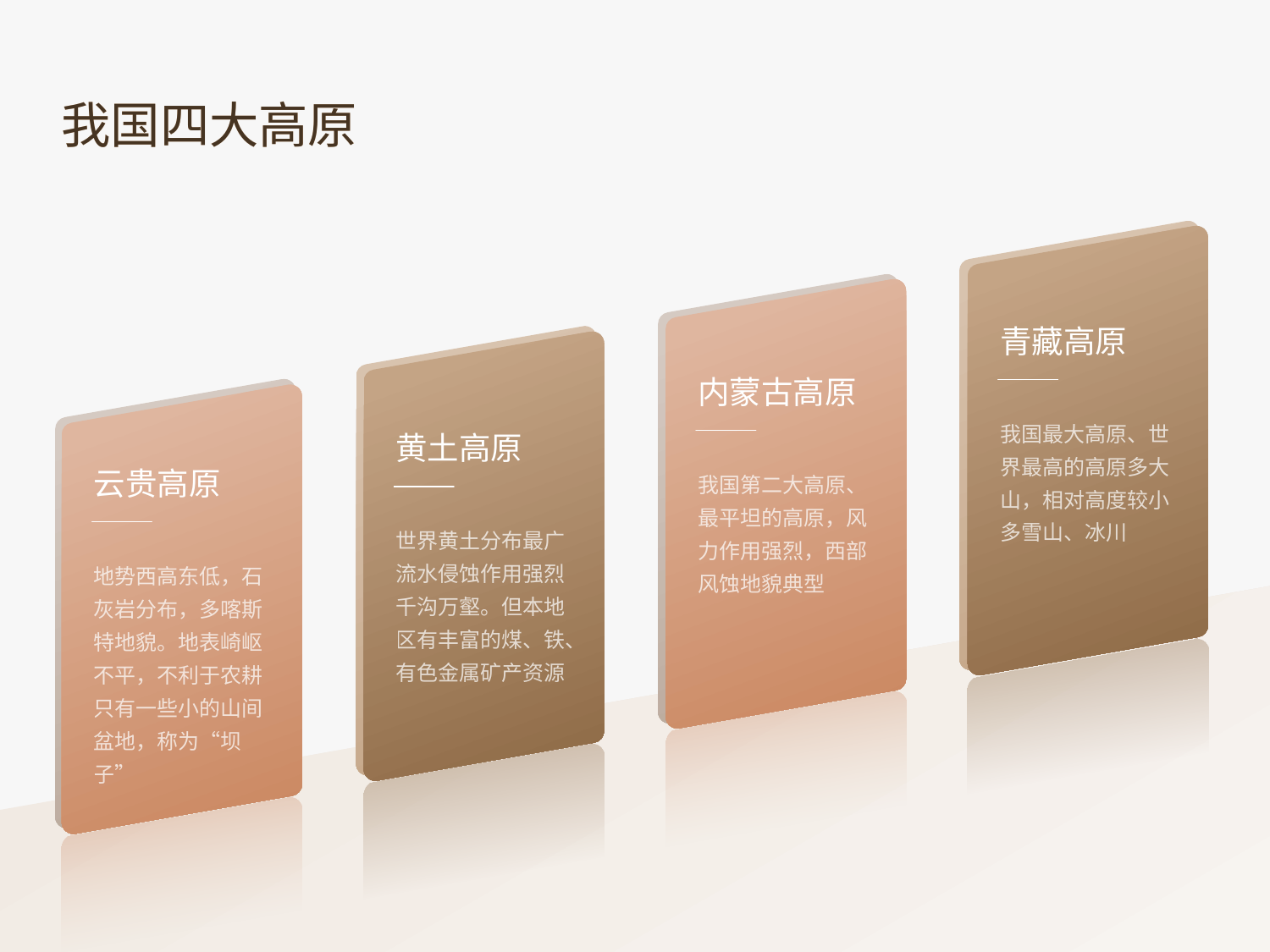

我国四大高原
我国四大高原

青藏高原
我国最大高原、世界最高的高原多大山，相对高度较小多雪山、冰川

内蒙古高原
我国第二大高原、最平坦的高原，风力作用强烈，西部风蚀地貌典型

黄土高原
世界黄土分布最广流水侵蚀作用强烈千沟万壑。但本地区有丰富的煤、铁、有色金属矿产资源
云贵高原
地势西高东低，石灰岩分布，多喀斯特地貌。地表崎岖不平，不利于农耕只有一些小的山间盆地，称为“坝子”